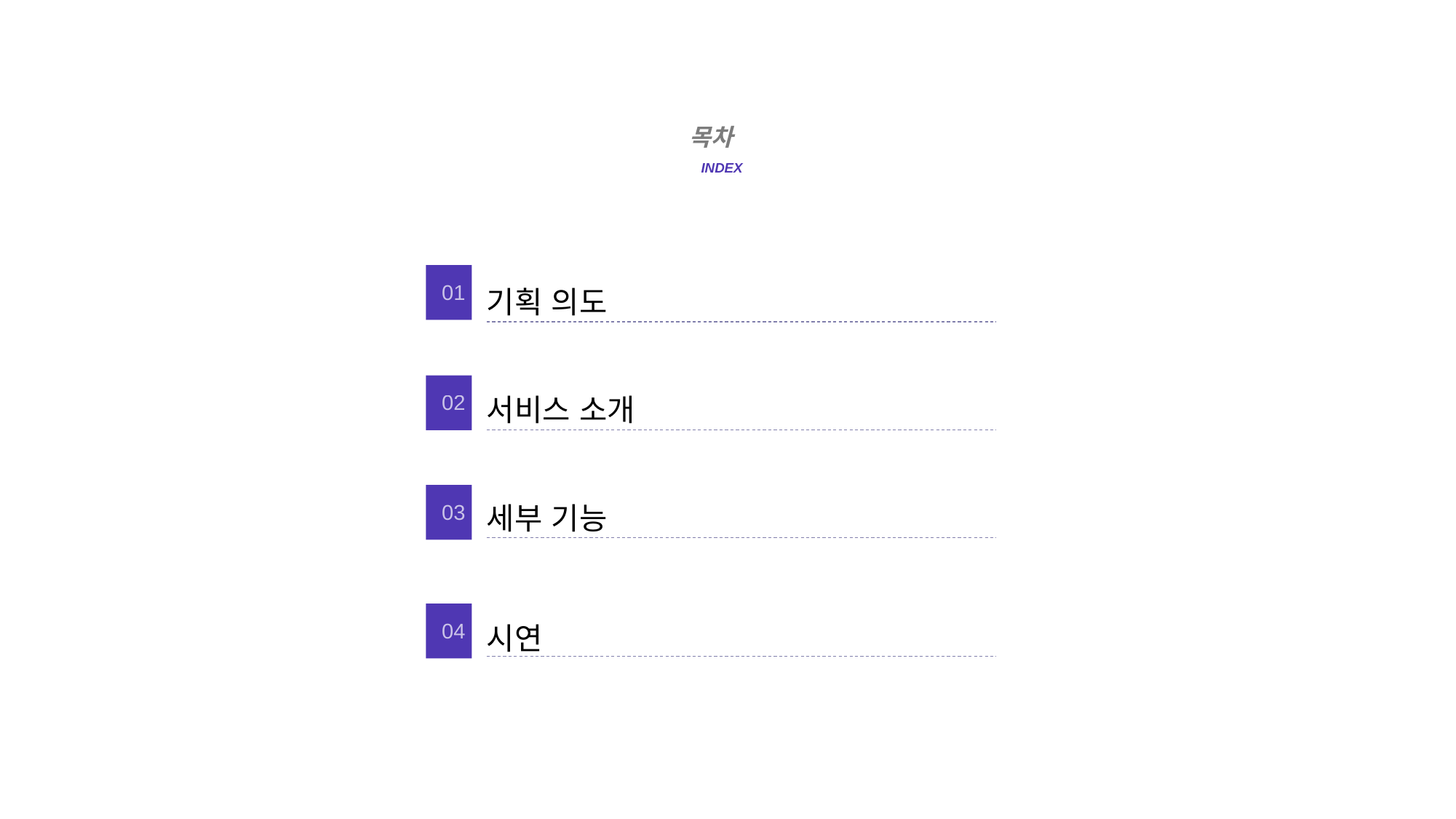

목차
INDEX
01
기획 의도
02
서비스 소개
03
세부 기능
04
시연